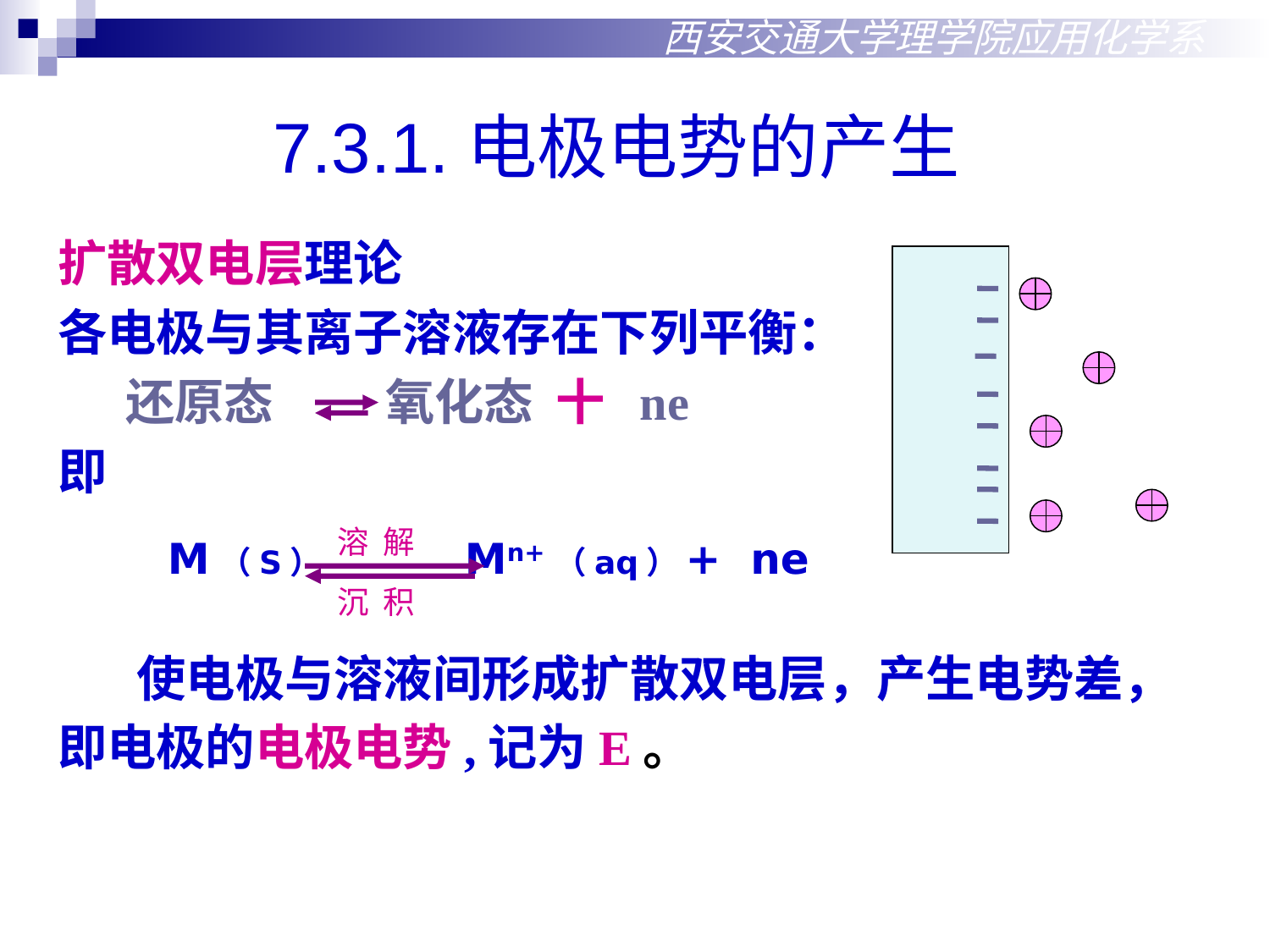

西安交通大学理学院应用化学系
7.3.1.电极电势的产生
扩散双电层理论
各电极与其离子溶液存在下列平衡：
     还原态          氧化态  十  ne
即

      使电极与溶液间形成扩散双电层，产生电势差，
即电极的电极电势,记为E。

溶  解

M（S）              Mn+（aq）+  ne

沉  积